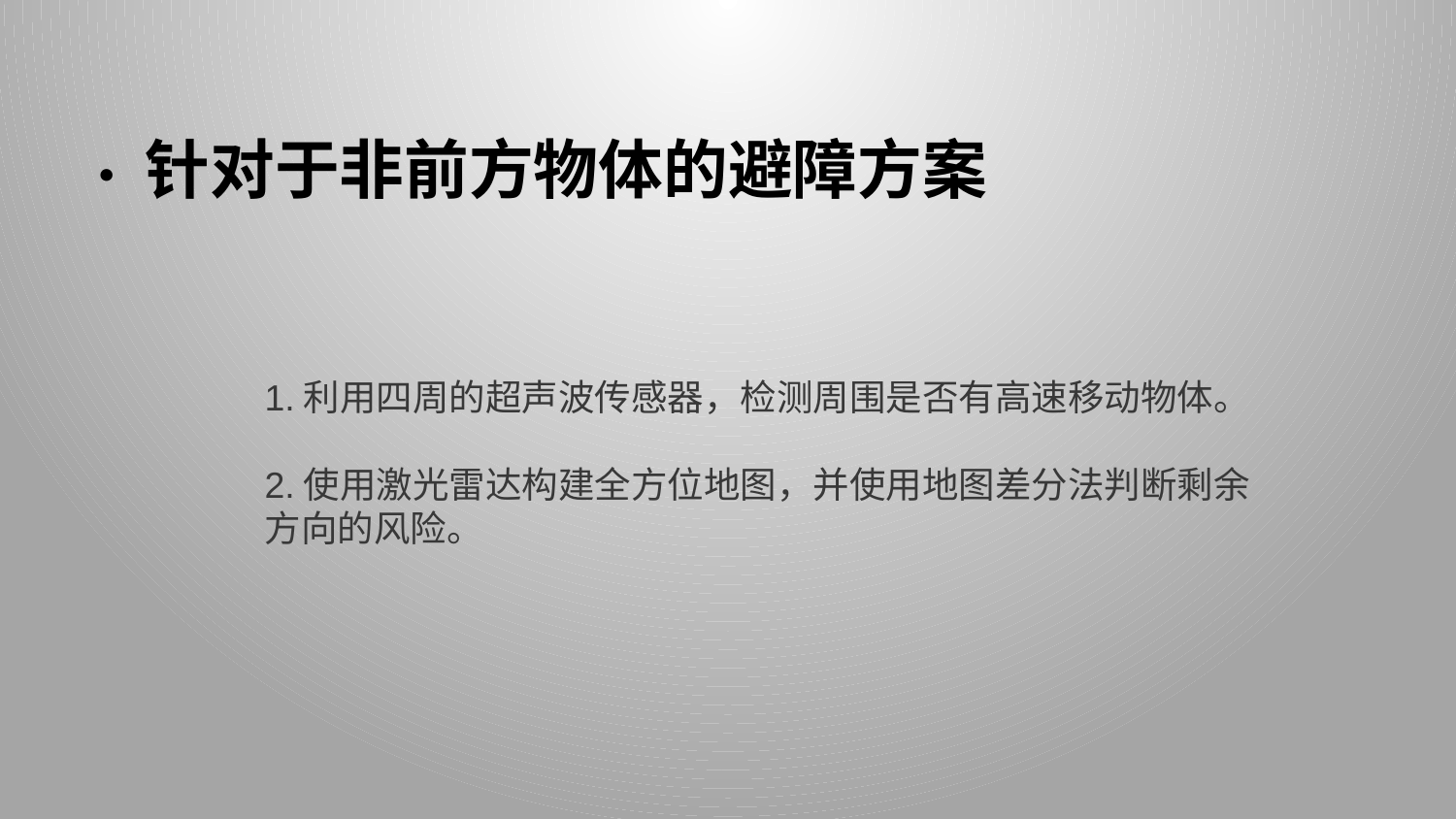

· 针对于非前方物体的避障方案
1.利用四周的超声波传感器，检测周围是否有高速移动物体。
2.使用激光雷达构建全方位地图，并使用地图差分法判断剩余方向的风险。